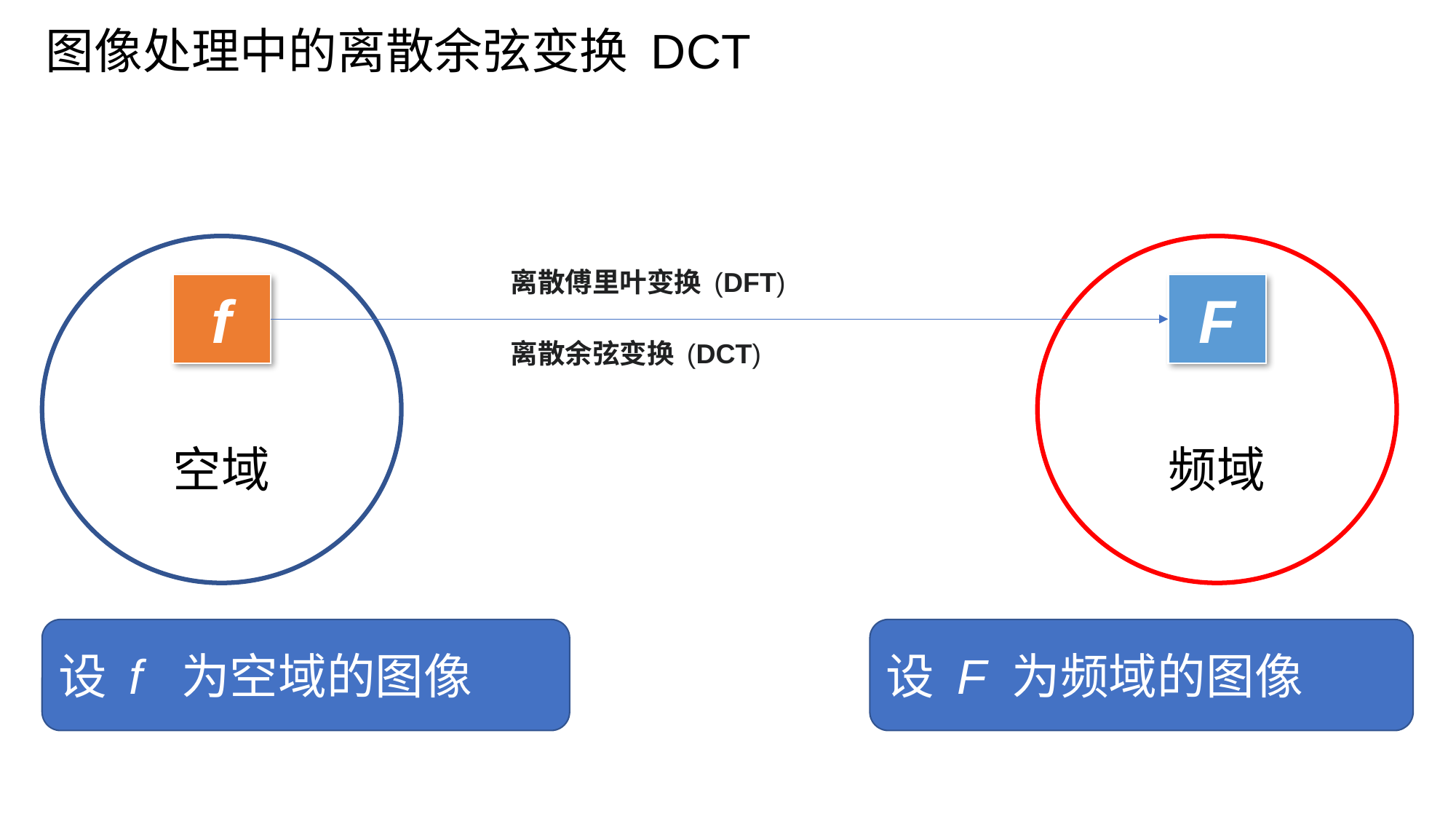

图像处理中的离散余弦变换 DCT

空域

频域
离散傅里叶变换 (DFT)
f
F
离散余弦变换 (DCT)
设 F 为频域的图像
设 f  为空域的图像